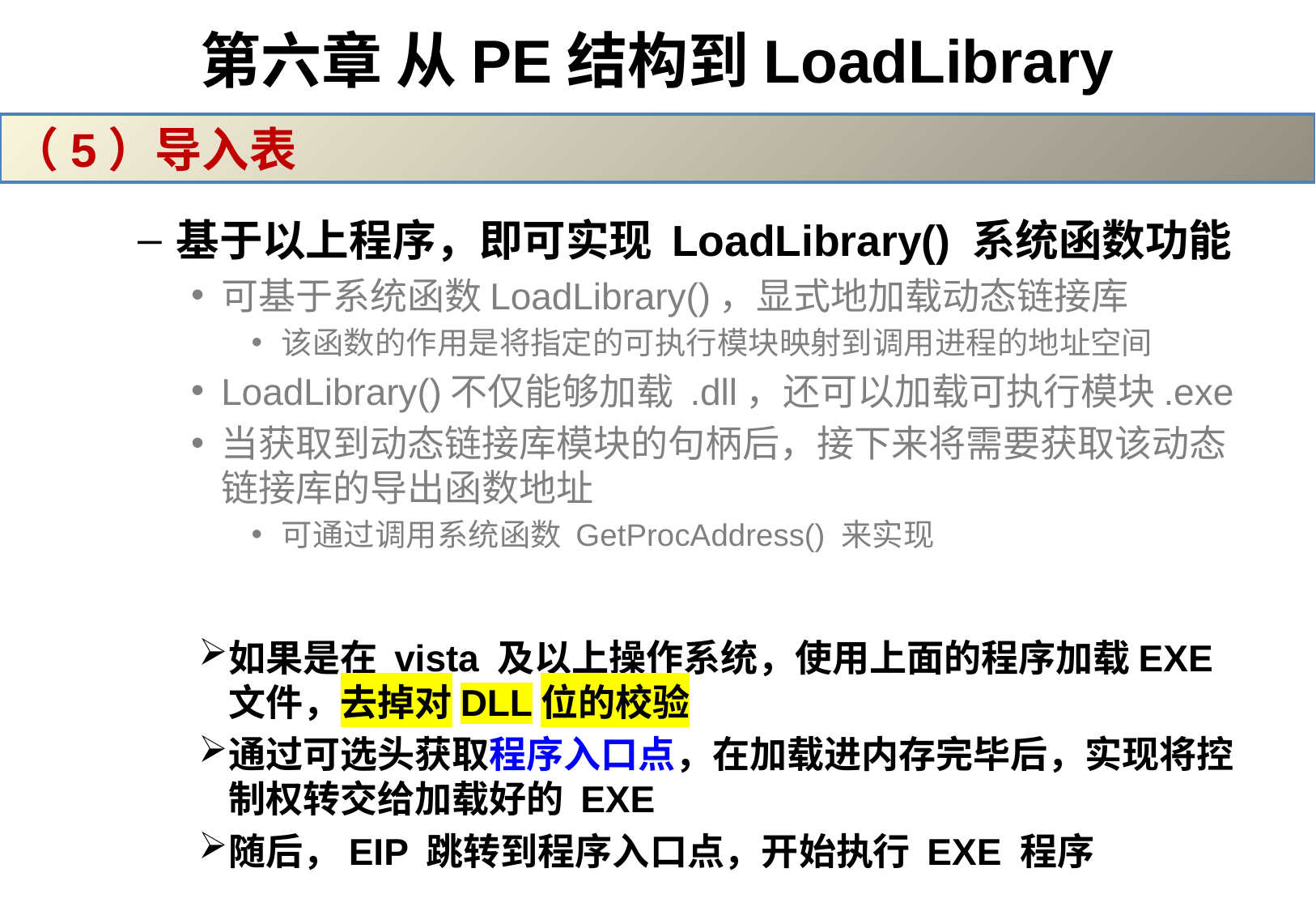

# 第六章 从PE结构到LoadLibrary
（5）导入表
基于以上程序，即可实现 LoadLibrary() 系统函数功能
可基于系统函数LoadLibrary()，显式地加载动态链接库
该函数的作用是将指定的可执行模块映射到调用进程的地址空间
LoadLibrary()不仅能够加载 .dll，还可以加载可执行模块.exe
当获取到动态链接库模块的句柄后，接下来将需要获取该动态链接库的导出函数地址
可通过调用系统函数 GetProcAddress() 来实现

如果是在 vista 及以上操作系统，使用上面的程序加载EXE文件，去掉对DLL位的校验
通过可选头获取程序入口点，在加载进内存完毕后，实现将控制权转交给加载好的 EXE
随后，EIP 跳转到程序入口点，开始执行 EXE 程序